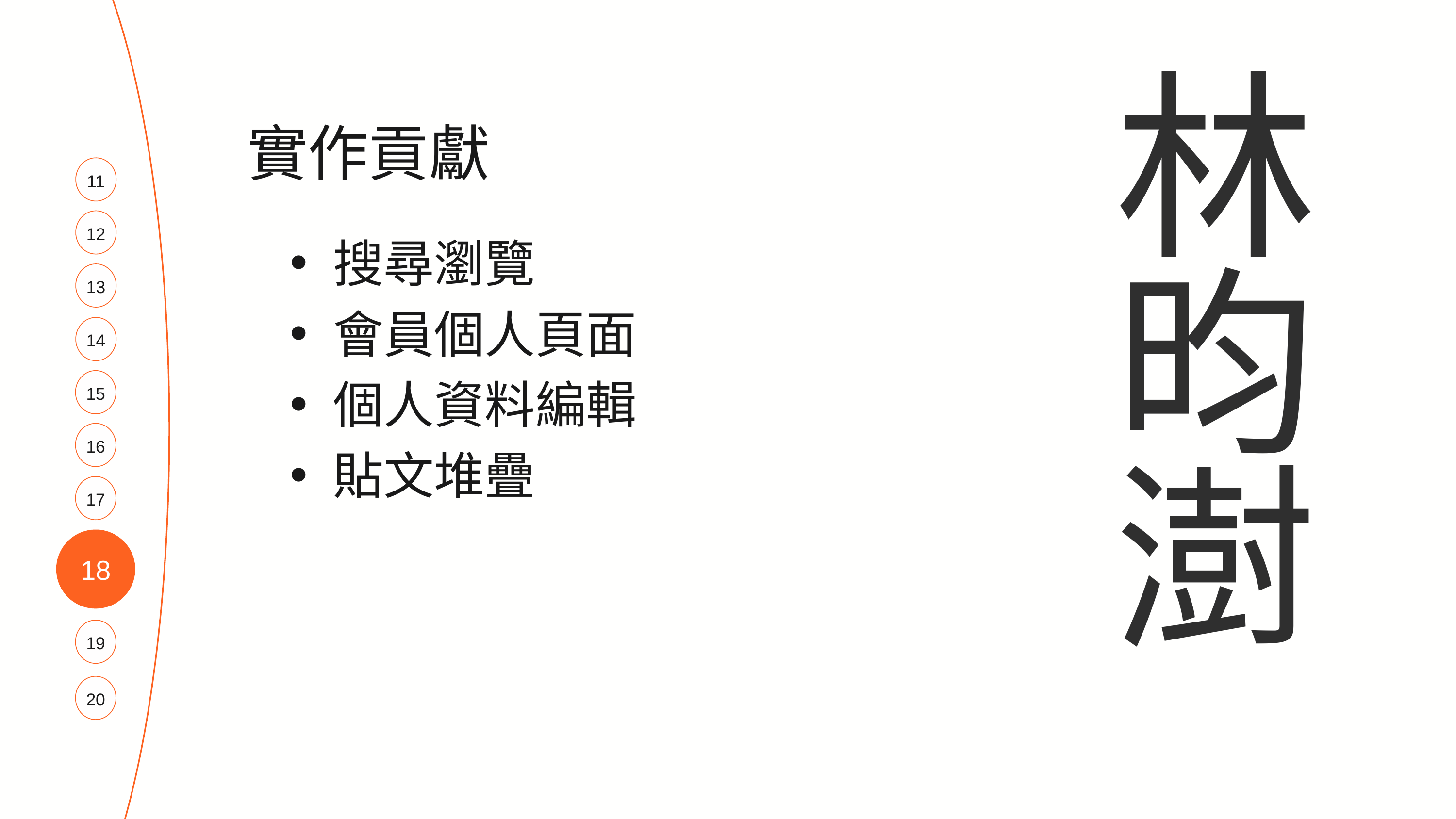

林昀澍
實作貢獻

11

12
搜尋瀏覽
會員個人頁面
個人資料編輯
貼文堆疊

13

14

15

16

17

18

19

20